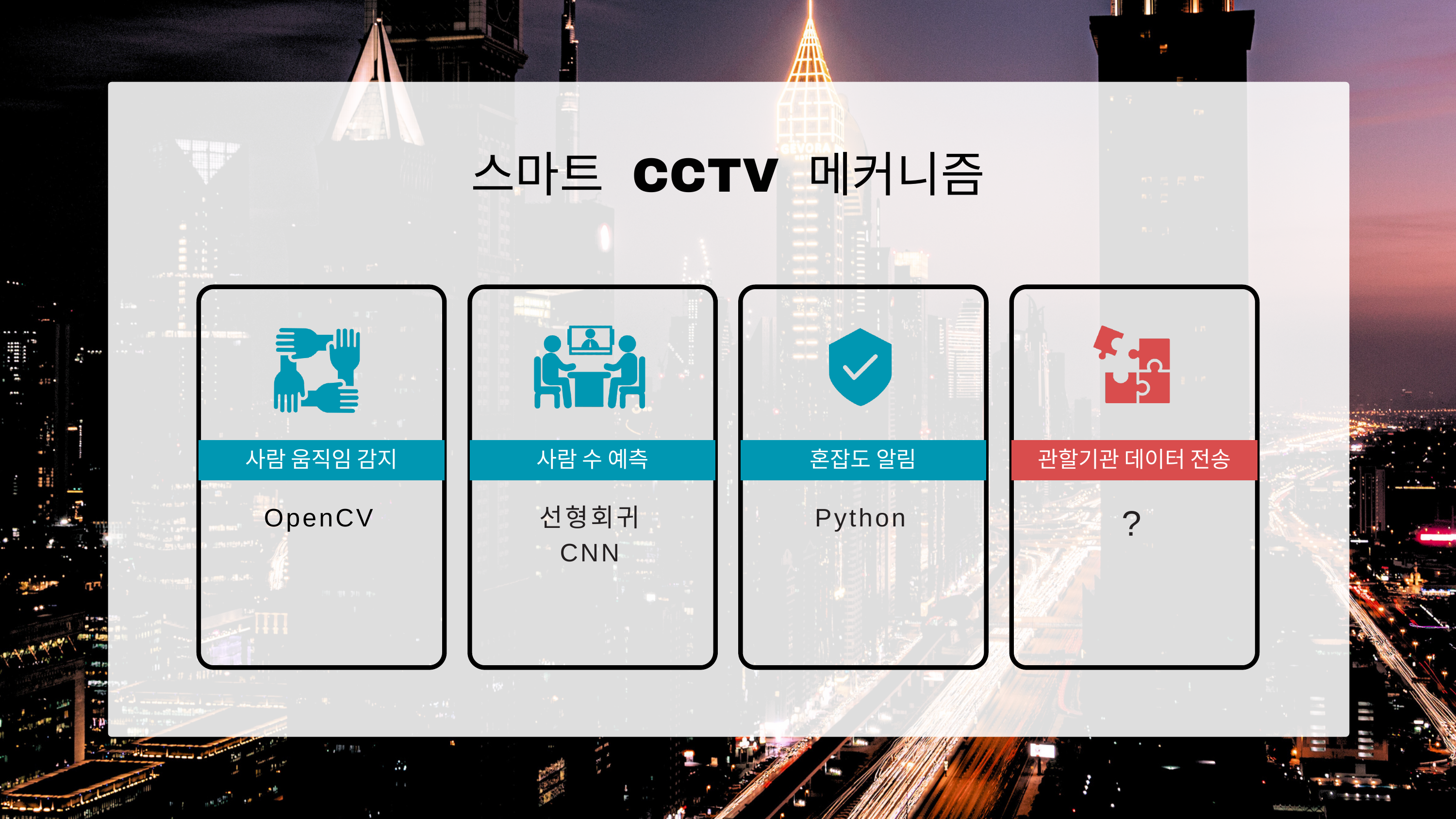

스마트 CCTV 메커니즘

사람 움직임 감지
OpenCV

사람 수 예측
선형회귀
CNN

혼잡도 알림
Python

관할기관 데이터 전송
?